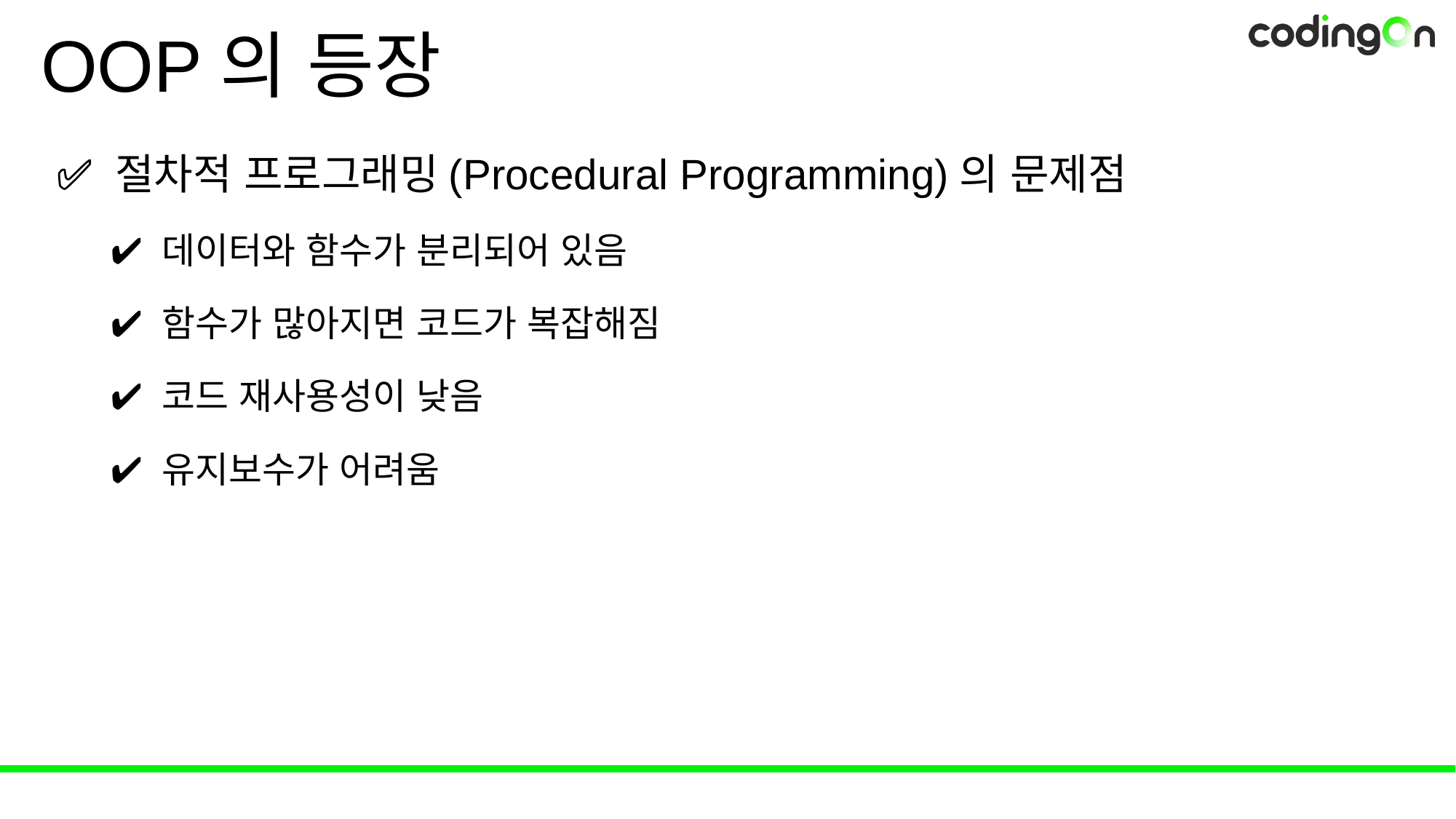

# OOP의 등장
✅ 절차적 프로그래밍(Procedural Programming)의 문제점
✔️ 데이터와 함수가 분리되어 있음
✔️ 함수가 많아지면 코드가 복잡해짐
✔️ 코드 재사용성이 낮음
✔️ 유지보수가 어려움